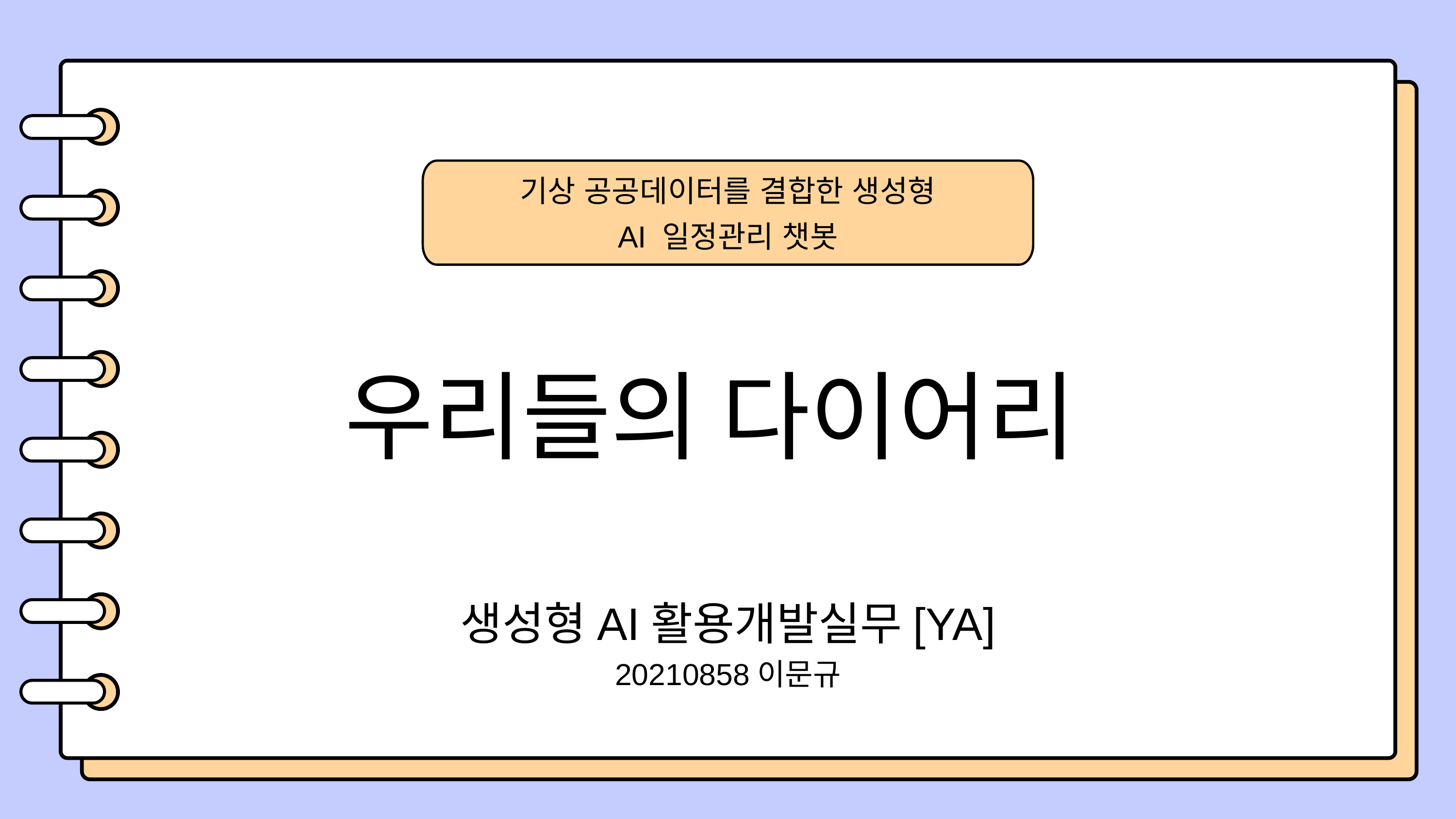

기상 공공데이터를 결합한 생성형 AI 일정관리 챗봇
우리들의 다이어리
생성형AI활용개발실무[YA]
20210858이문규